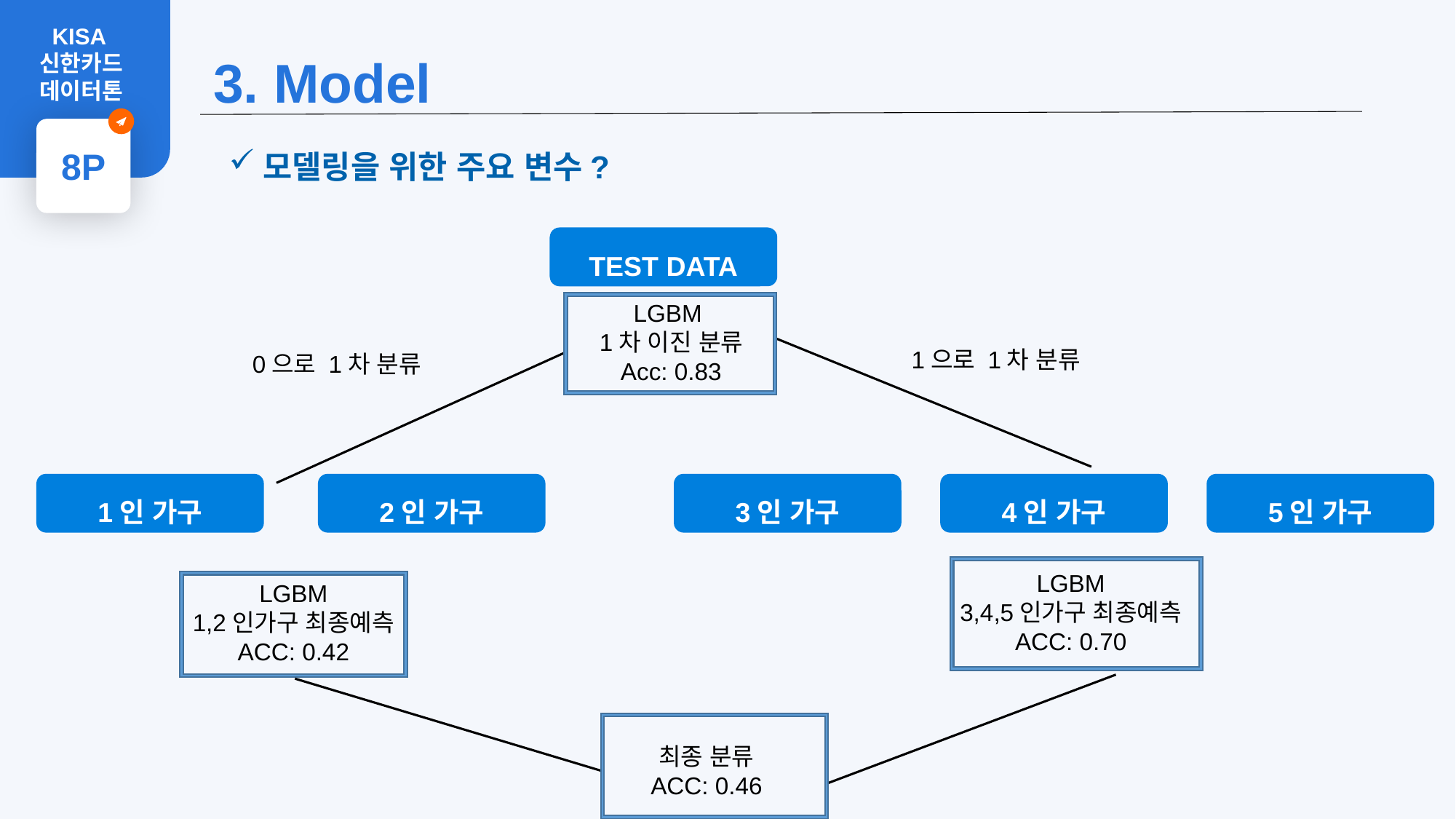

3. Model

  KISA
신한카드
데이터톤

8P
모델링을 위한 주요 변수?

TEST DATA
LGBM
1차 이진 분류
Acc: 0.83

1으로 1차 분류
0으로 1차 분류
4인 가구
5인 가구
1인 가구
2인 가구
3인 가구

LGBM
3,4,5인가구 최종예측
ACC: 0.70

LGBM
1,2인가구 최종예측
ACC: 0.42

최종 분류
ACC: 0.46